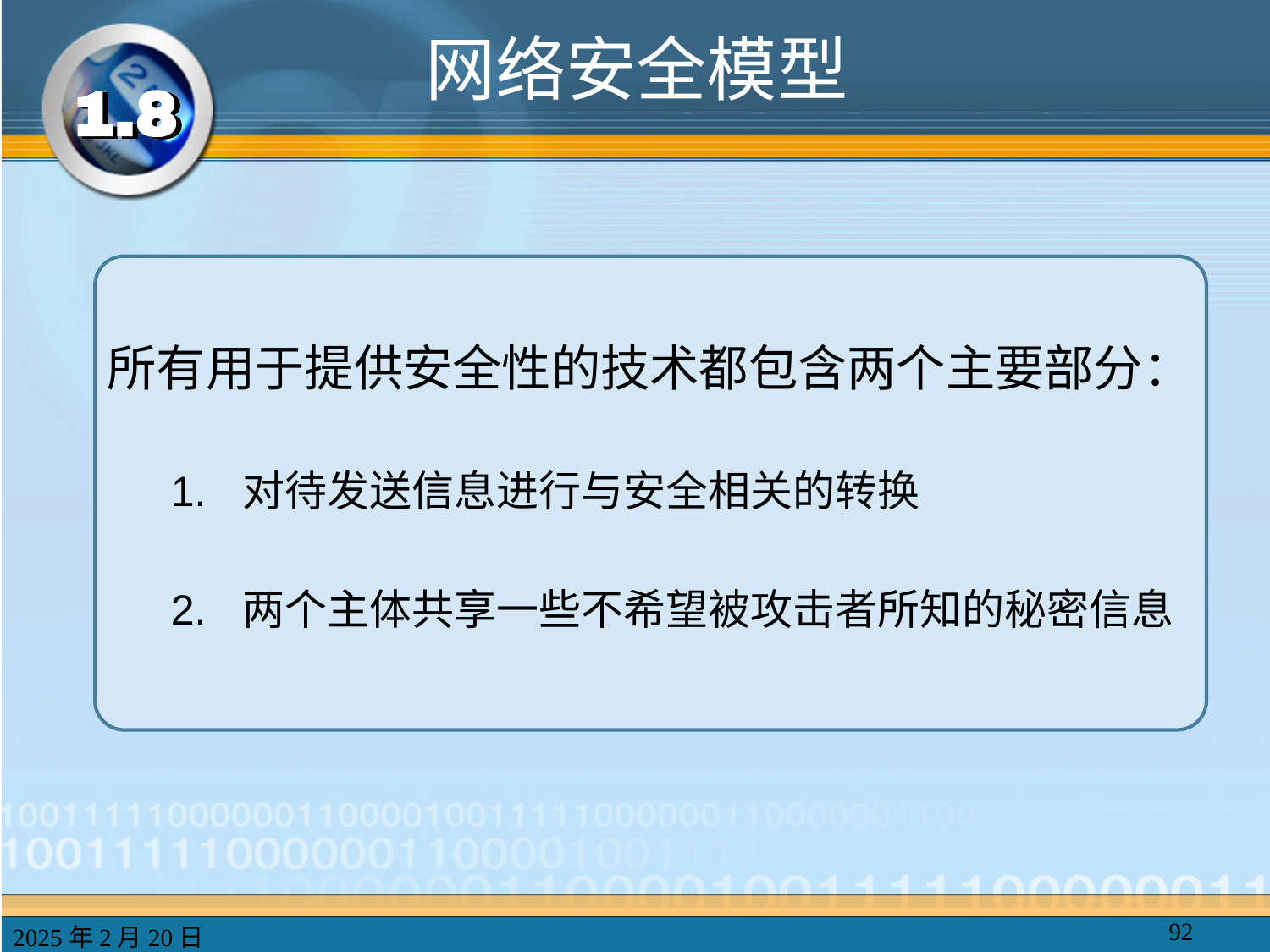

# 网络安全模型
1.8

所有用于提供安全性的技术都包含两个主要部分：
对待发送信息进行与安全相关的转换
两个主体共享一些不希望被攻击者所知的秘密信息
92
2025年2月20日